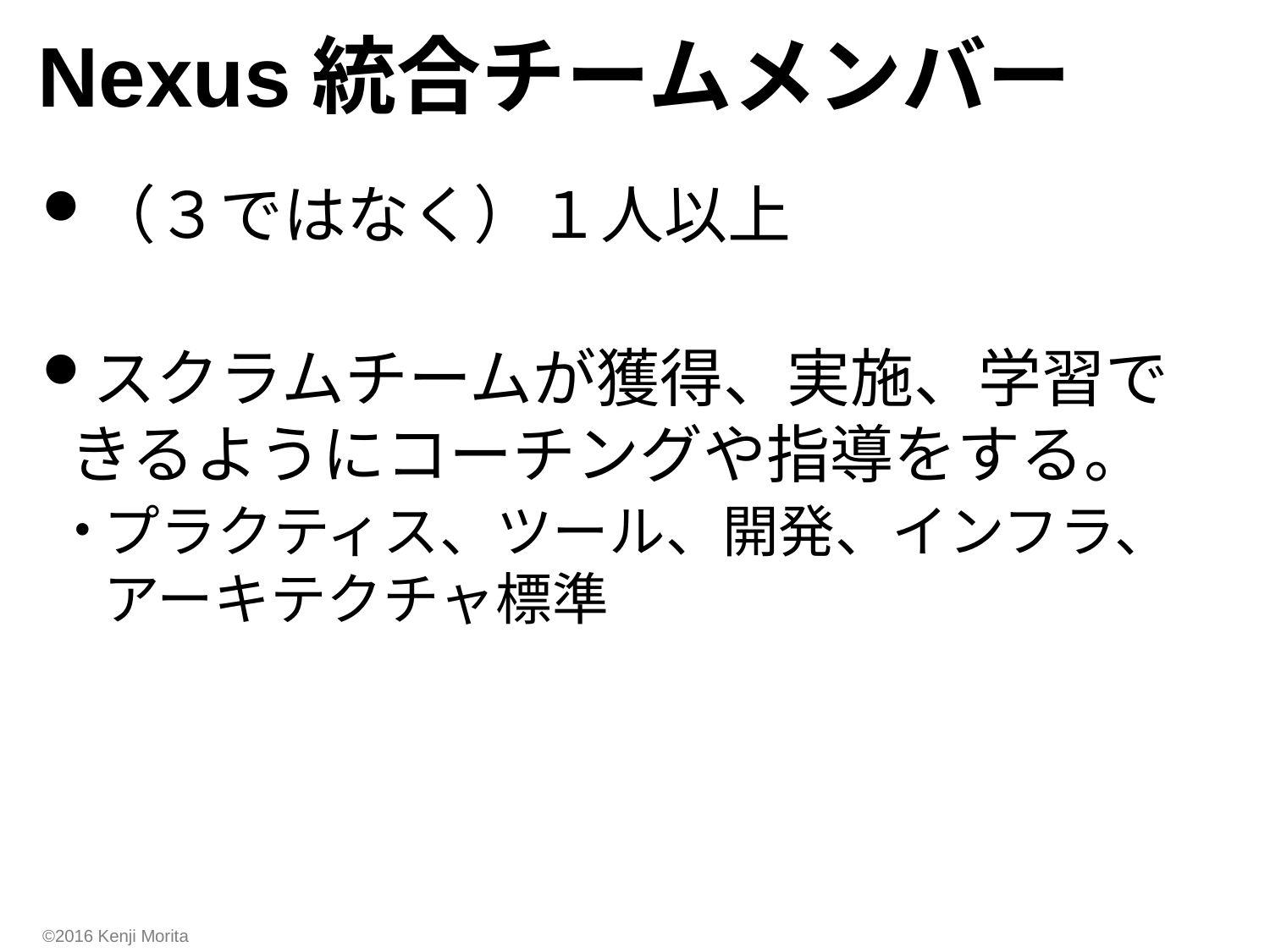

# Nexus統合チームメンバー
（３ではなく）１人以上

スクラムチームが獲得、実施、学習できるようにコーチングや指導をする。
プラクティス、ツール、開発、インフラ、アーキテクチャ標準